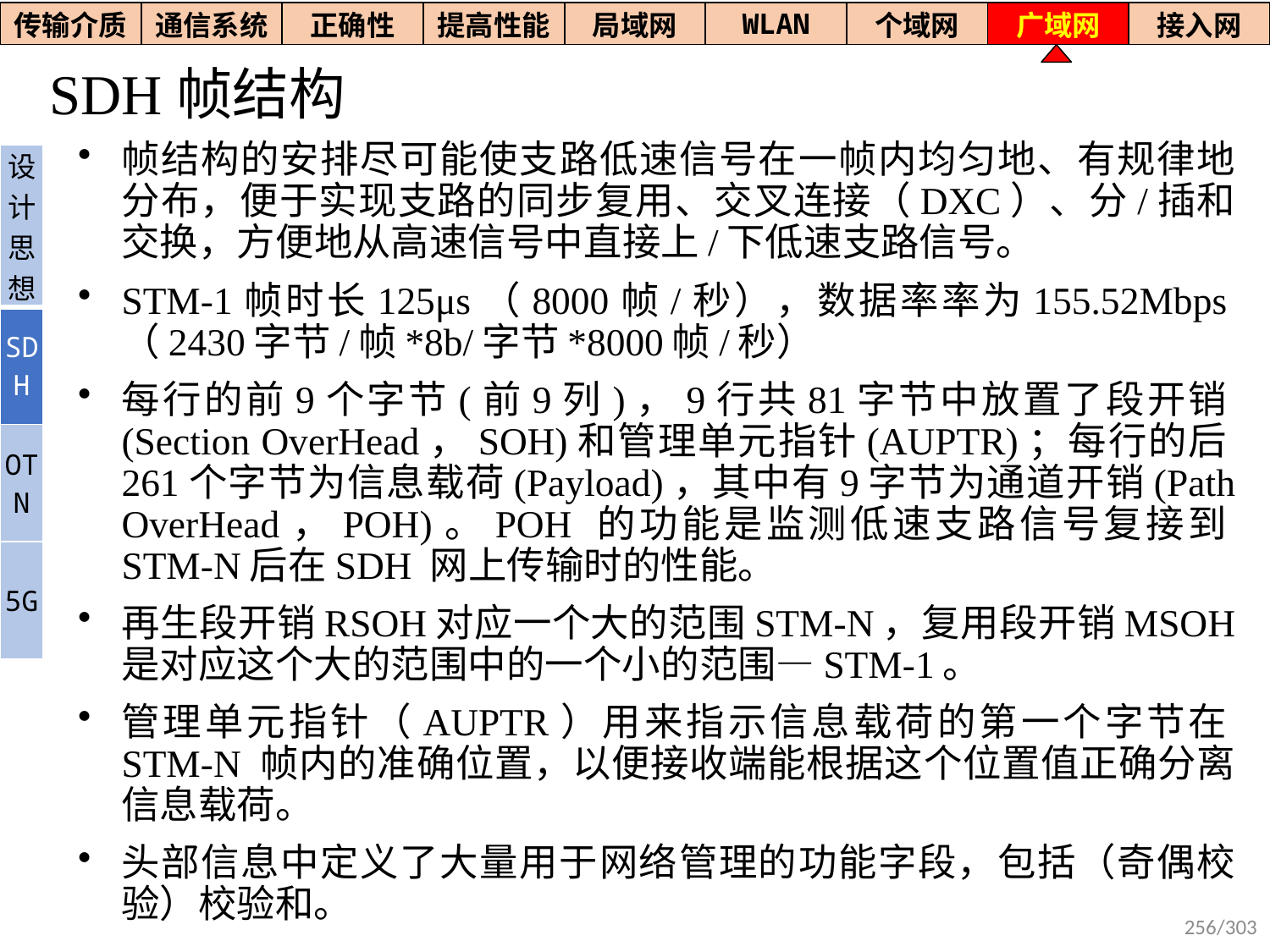

| 传输介质 | 通信系统 | 正确性 | 提高性能 | 局域网 | WLAN | 个域网 | 广域网 | 接入网 |
| --- | --- | --- | --- | --- | --- | --- | --- | --- |

# SDH帧结构
帧结构的安排尽可能使支路低速信号在一帧内均匀地、有规律地分布，便于实现支路的同步复用、交叉连接（DXC）、分/插和交换，方便地从高速信号中直接上/下低速支路信号。
STM-1帧时长125μs（8000帧/秒），数据率率为155.52Mbps（2430字节/帧*8b/字节*8000帧/秒）
每行的前9个字节(前9列)，9行共81字节中放置了段开销(Section OverHead，SOH)和管理单元指针(AUPTR)；每行的后261个字节为信息载荷(Payload)，其中有9字节为通道开销(Path OverHead，POH)。POH 的功能是监测低速支路信号复接到STM-N后在SDH 网上传输时的性能。
再生段开销RSOH对应一个大的范围STM-N，复用段开销MSOH 是对应这个大的范围中的一个小的范围—STM-1。
管理单元指针（AUPTR）用来指示信息载荷的第一个字节在STM-N 帧内的准确位置，以便接收端能根据这个位置值正确分离信息载荷。
头部信息中定义了大量用于网络管理的功能字段，包括（奇偶校验）校验和。
| 设计思想 |
| --- |
| SDH |
| OTN |
| 5G |
256/303